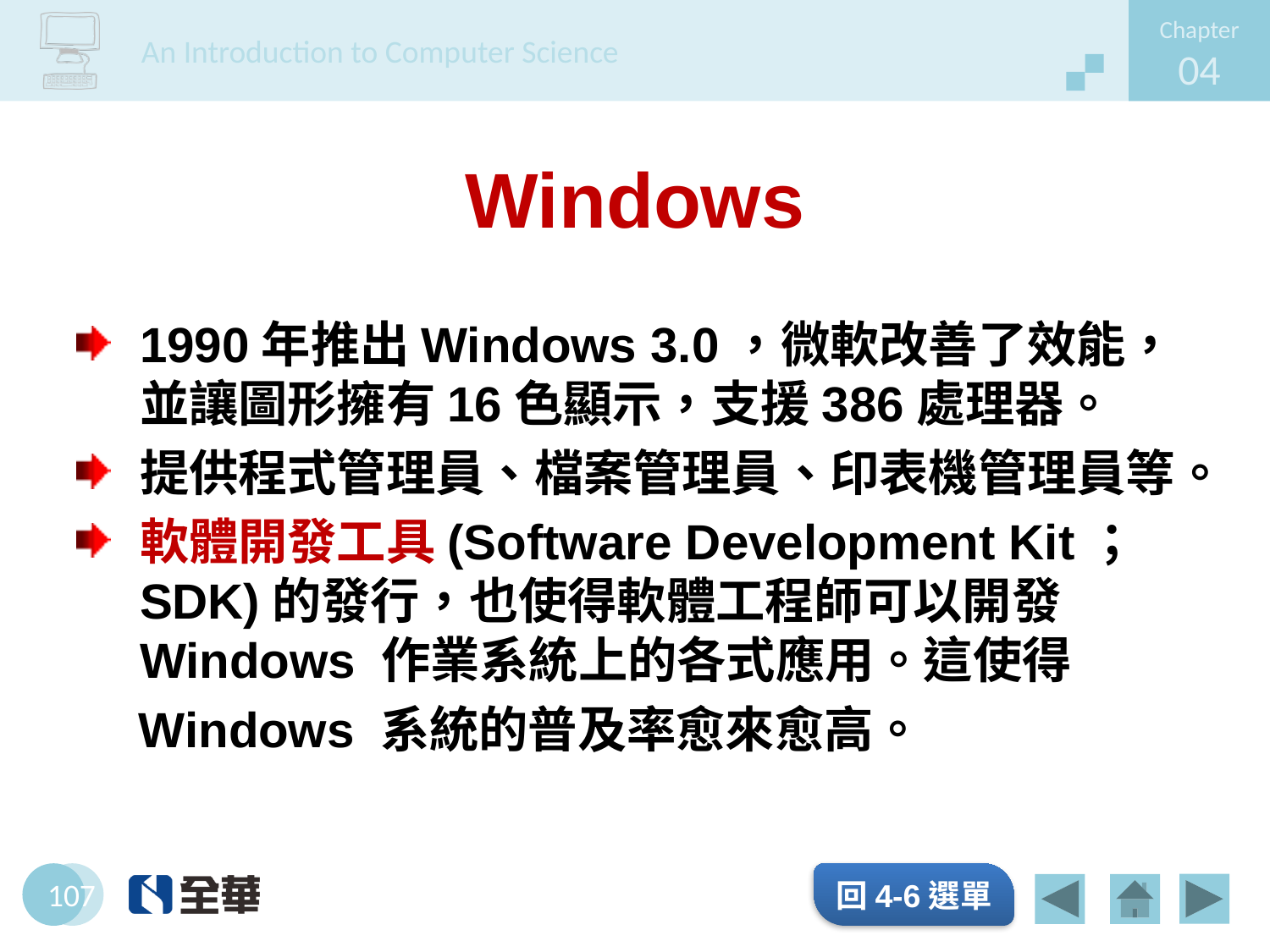

# Windows
1990年推出Windows 3.0，微軟改善了效能，並讓圖形擁有16色顯示，支援386處理器。
提供程式管理員、檔案管理員、印表機管理員等。
軟體開發工具(Software Development Kit；SDK)的發行，也使得軟體工程師可以開發Windows 作業系統上的各式應用。這使得
Windows 系統的普及率愈來愈高。
回4-6選單